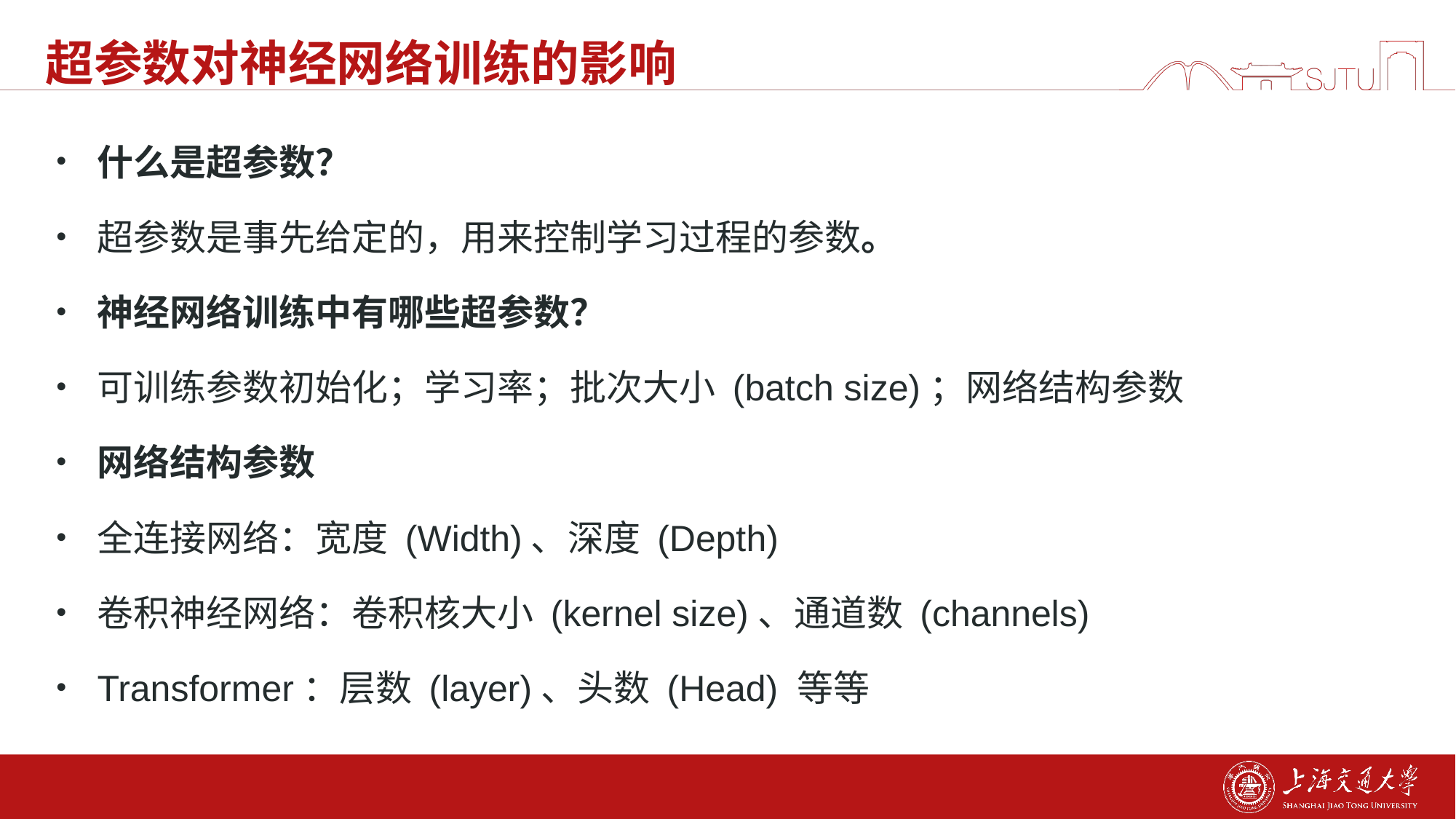

# 超参数对神经网络训练的影响
什么是超参数？
超参数是事先给定的，用来控制学习过程的参数。
神经网络训练中有哪些超参数？
可训练参数初始化；学习率；批次大小 (batch size)；网络结构参数
网络结构参数
全连接网络：宽度 (Width)、深度 (Depth)
卷积神经网络：卷积核大小 (kernel size)、通道数 (channels)
Transformer：层数 (layer)、头数 (Head) 等等